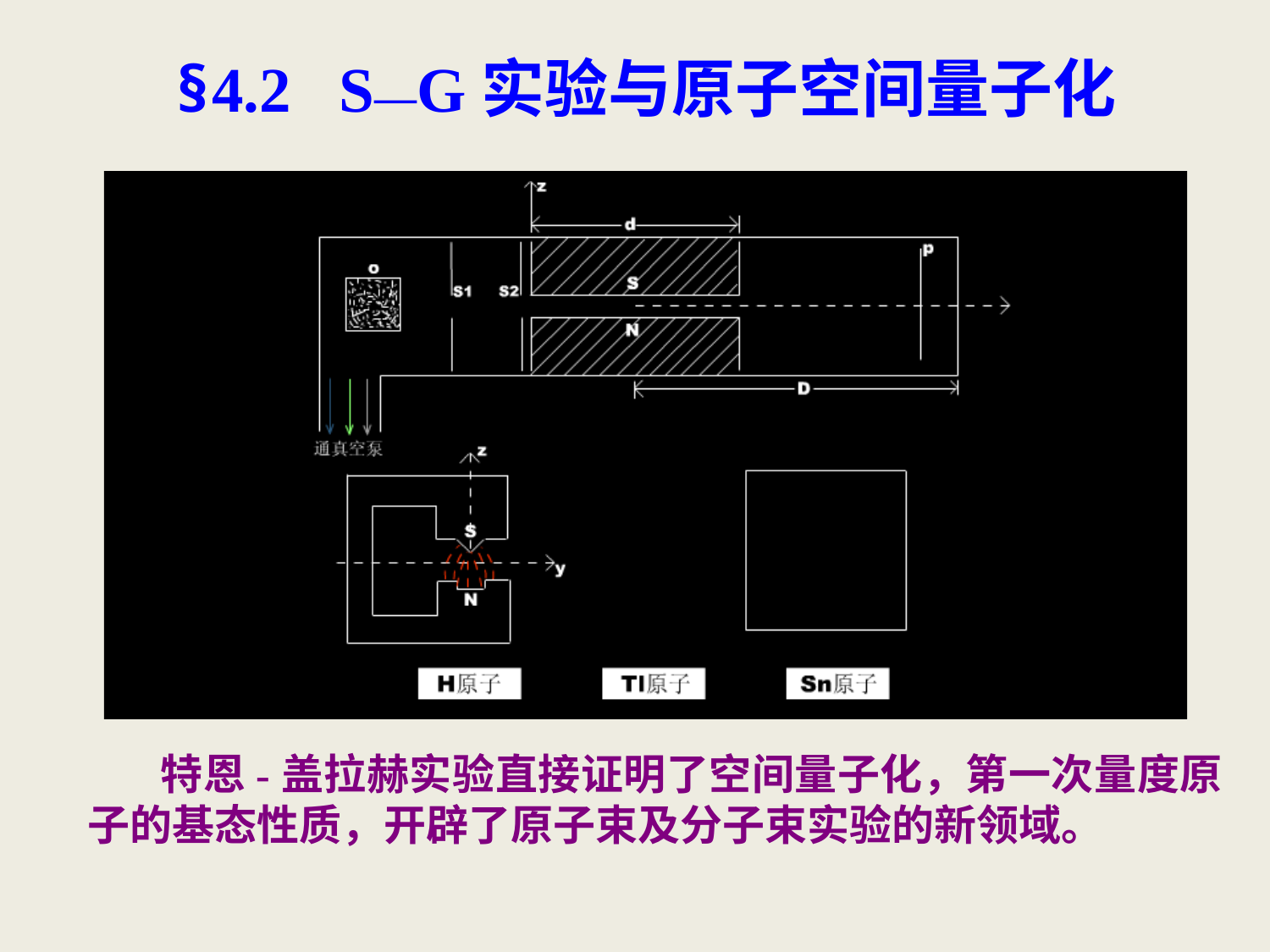

§4.2   S—G实验与原子空间量子化
  特恩-盖拉赫实验直接证明了空间量子化，第一次量度原子的基态性质，开辟了原子束及分子束实验的新领域。